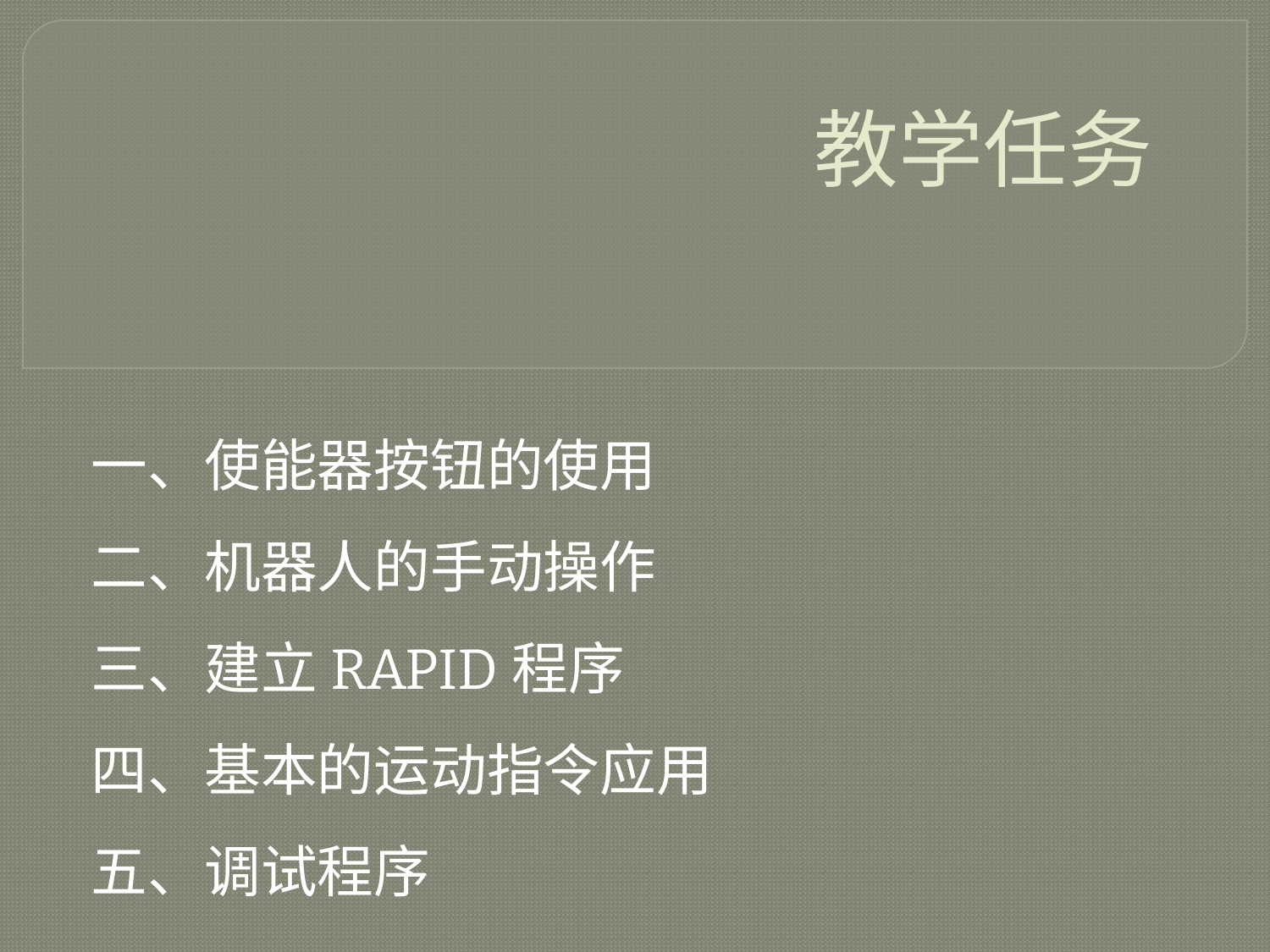

# 教学任务
一、使能器按钮的使用
二、机器人的手动操作
三、建立RAPID程序
四、基本的运动指令应用
五、调试程序